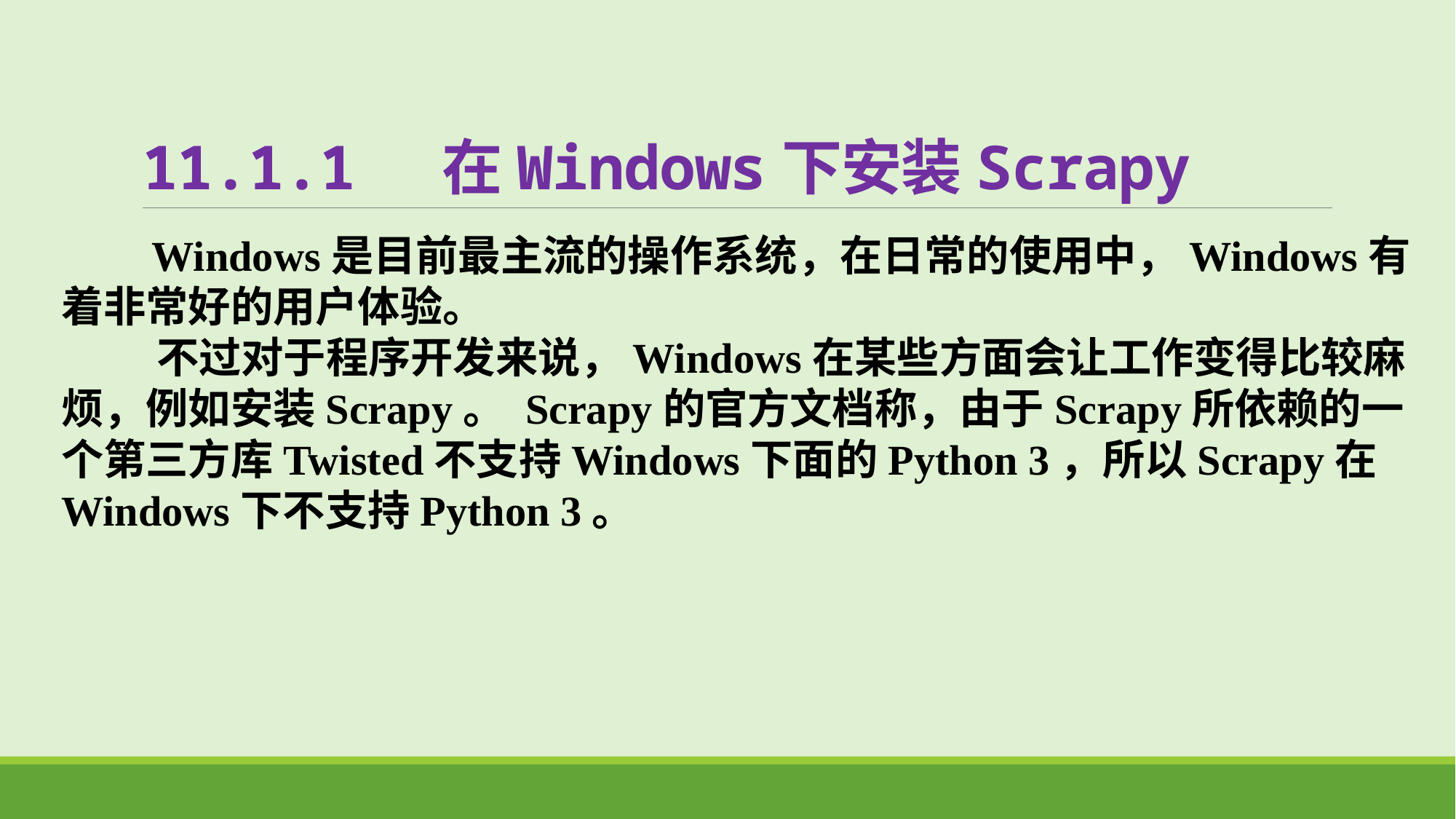

# 11.1.1  在Windows下安装Scrapy
      Windows是目前最主流的操作系统，在日常的使用中，Windows有着非常好的用户体验。
      不过对于程序开发来说，Windows在某些方面会让工作变得比较麻烦，例如安装Scrapy。 Scrapy的官方文档称，由于Scrapy所依赖的一个第三方库Twisted不支持Windows下面的Python 3，所以Scrapy在Windows下不支持Python 3。